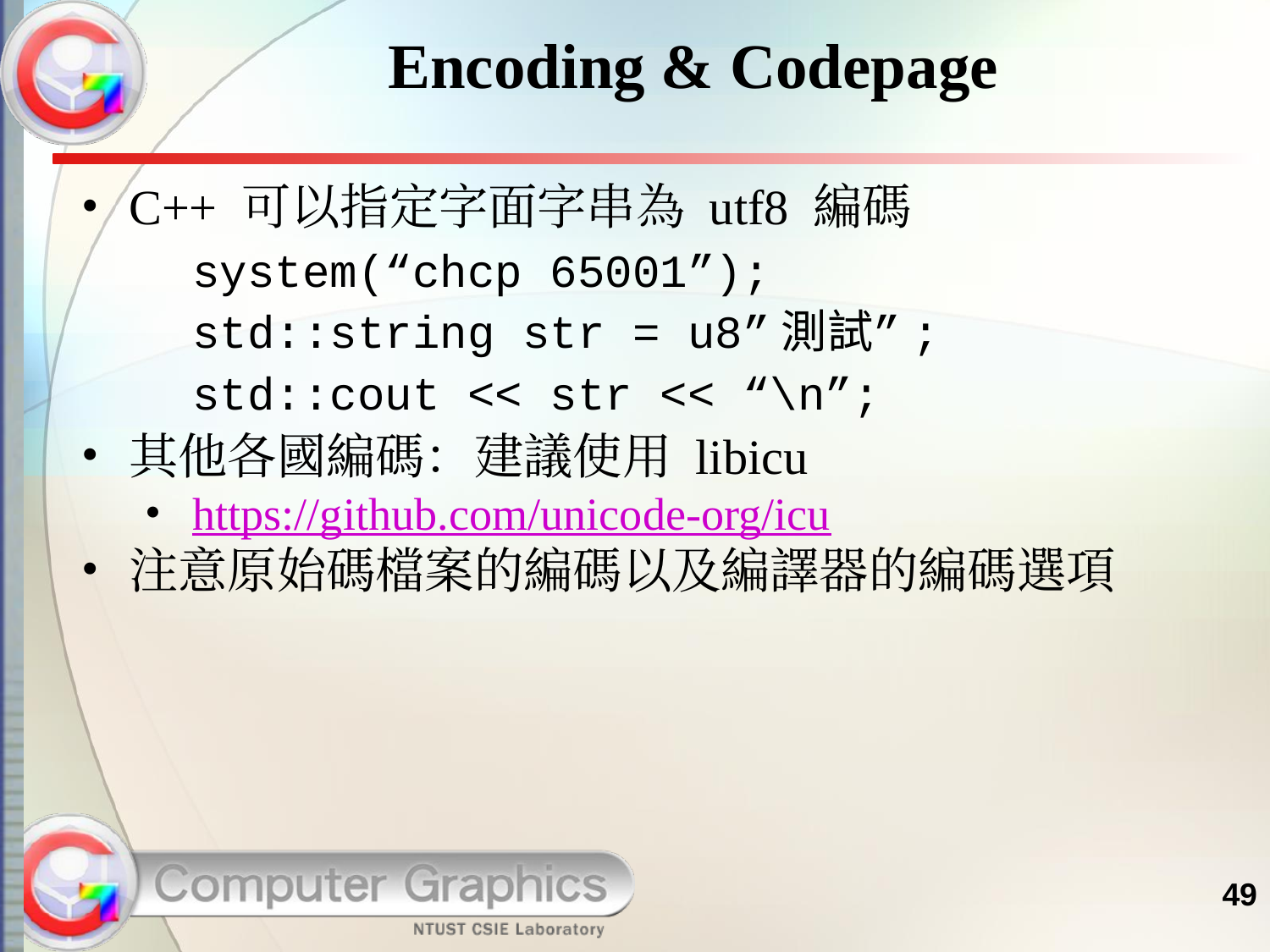

# Encoding & Codepage
C++ 可以指定字面字串為 utf8 編碼
system(“chcp 65001”);
std::string str = u8”測試”;
std::cout << str << “\n”;
其他各國編碼：建議使用 libicu
https://github.com/unicode-org/icu
注意原始碼檔案的編碼以及編譯器的編碼選項
49